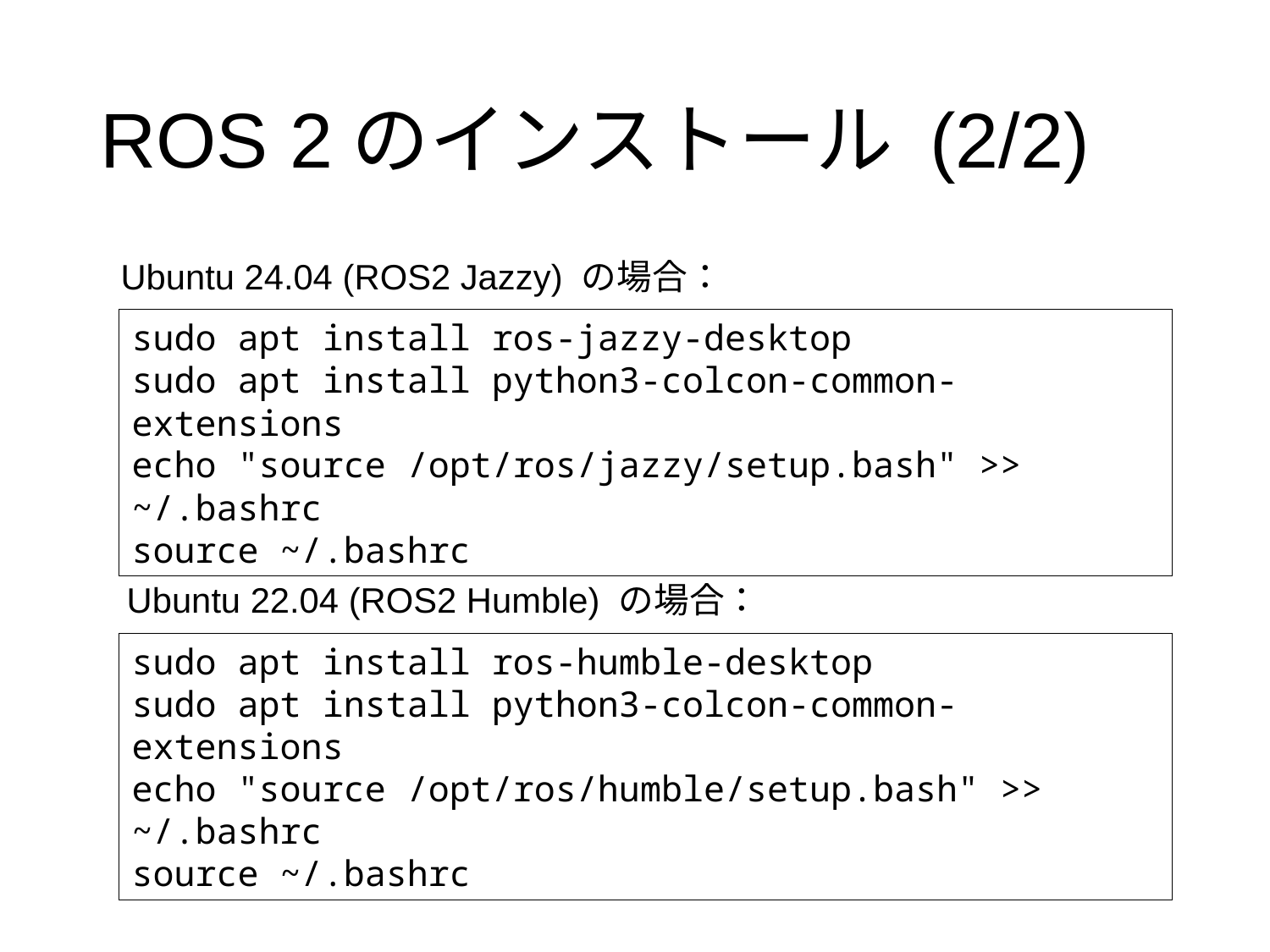

# ROS 2のインストール (2/2)
Ubuntu 24.04 (ROS2 Jazzy) の場合：
sudo apt install ros-jazzy-desktop
sudo apt install python3-colcon-common-extensions
echo "source /opt/ros/jazzy/setup.bash" >> ~/.bashrc
source ~/.bashrc
Ubuntu 22.04 (ROS2 Humble) の場合：
sudo apt install ros-humble-desktop
sudo apt install python3-colcon-common-extensions
echo "source /opt/ros/humble/setup.bash" >> ~/.bashrc
source ~/.bashrc